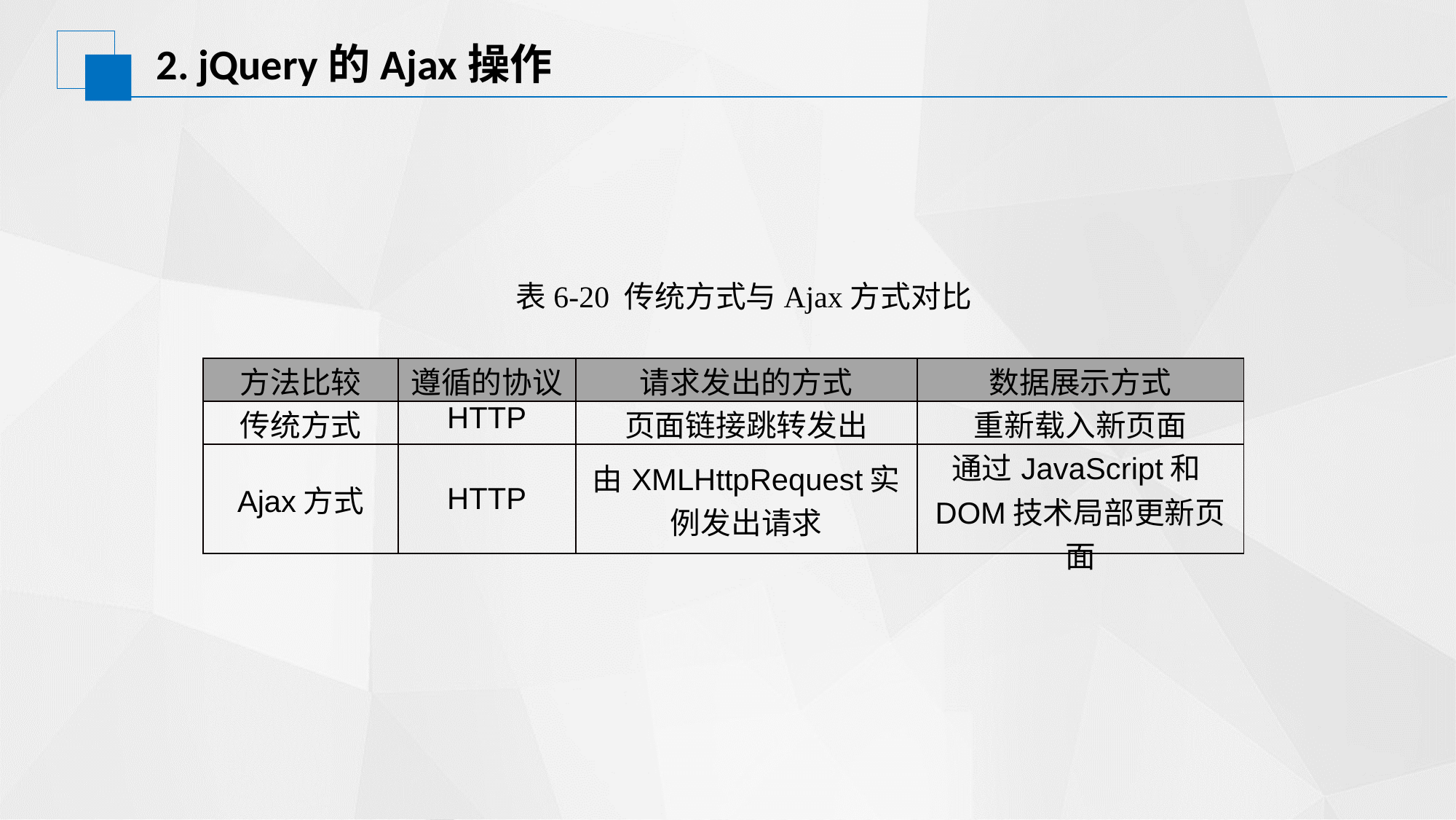

# 2. jQuery的Ajax操作
表6-20 传统方式与Ajax方式对比
| 方法比较 | 遵循的协议 | 请求发出的方式 | 数据展示方式 |
| --- | --- | --- | --- |
| 传统方式 | HTTP | 页面链接跳转发出 | 重新载入新页面 |
| Ajax方式 | HTTP | 由XMLHttpRequest实例发出请求 | 通过JavaScript和DOM技术局部更新页面 |